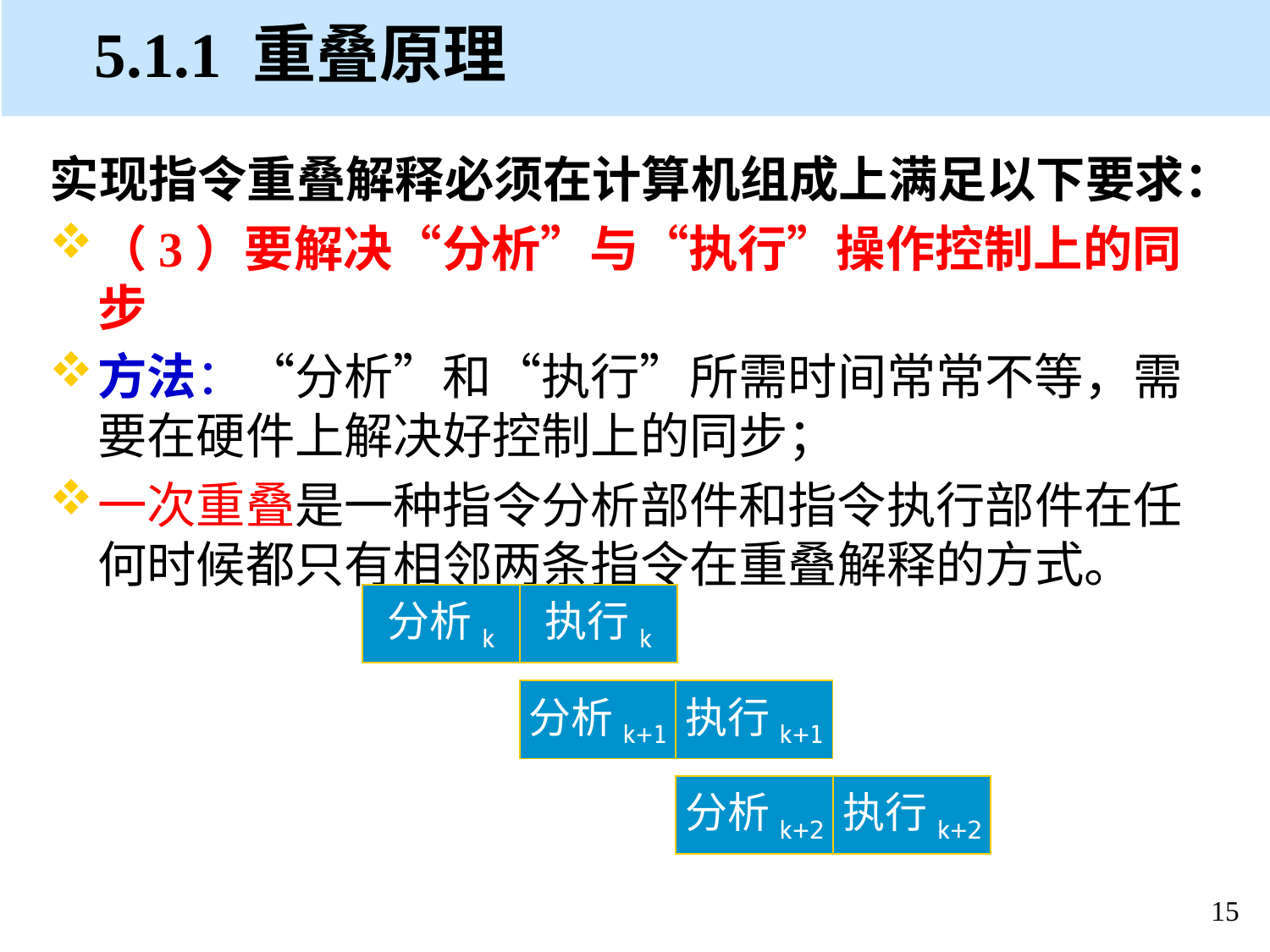

# 5.1.1 重叠原理
实现指令重叠解释必须在计算机组成上满足以下要求：
（3）要解决“分析”与“执行”操作控制上的同步
方法：“分析”和“执行”所需时间常常不等，需要在硬件上解决好控制上的同步；
一次重叠是一种指令分析部件和指令执行部件在任何时候都只有相邻两条指令在重叠解释的方式。

分析k
执行k
分析k+1
执行k+1
分析k+2
执行k+2